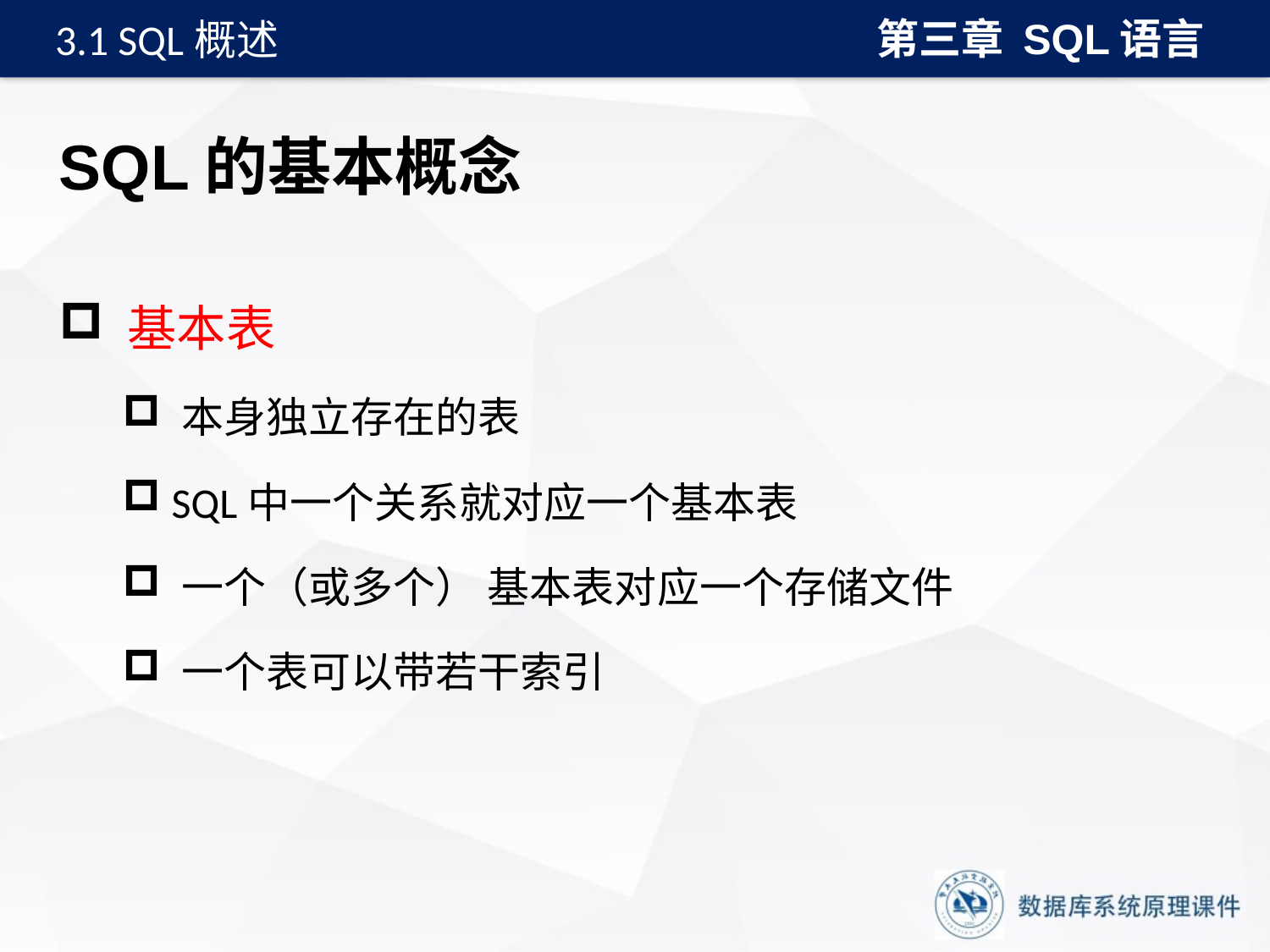

第三章 SQL语言
3.1 SQL概述
# SQL的基本概念
 基本表
 本身独立存在的表
 SQL中一个关系就对应一个基本表
 一个（或多个） 基本表对应一个存储文件
 一个表可以带若干索引